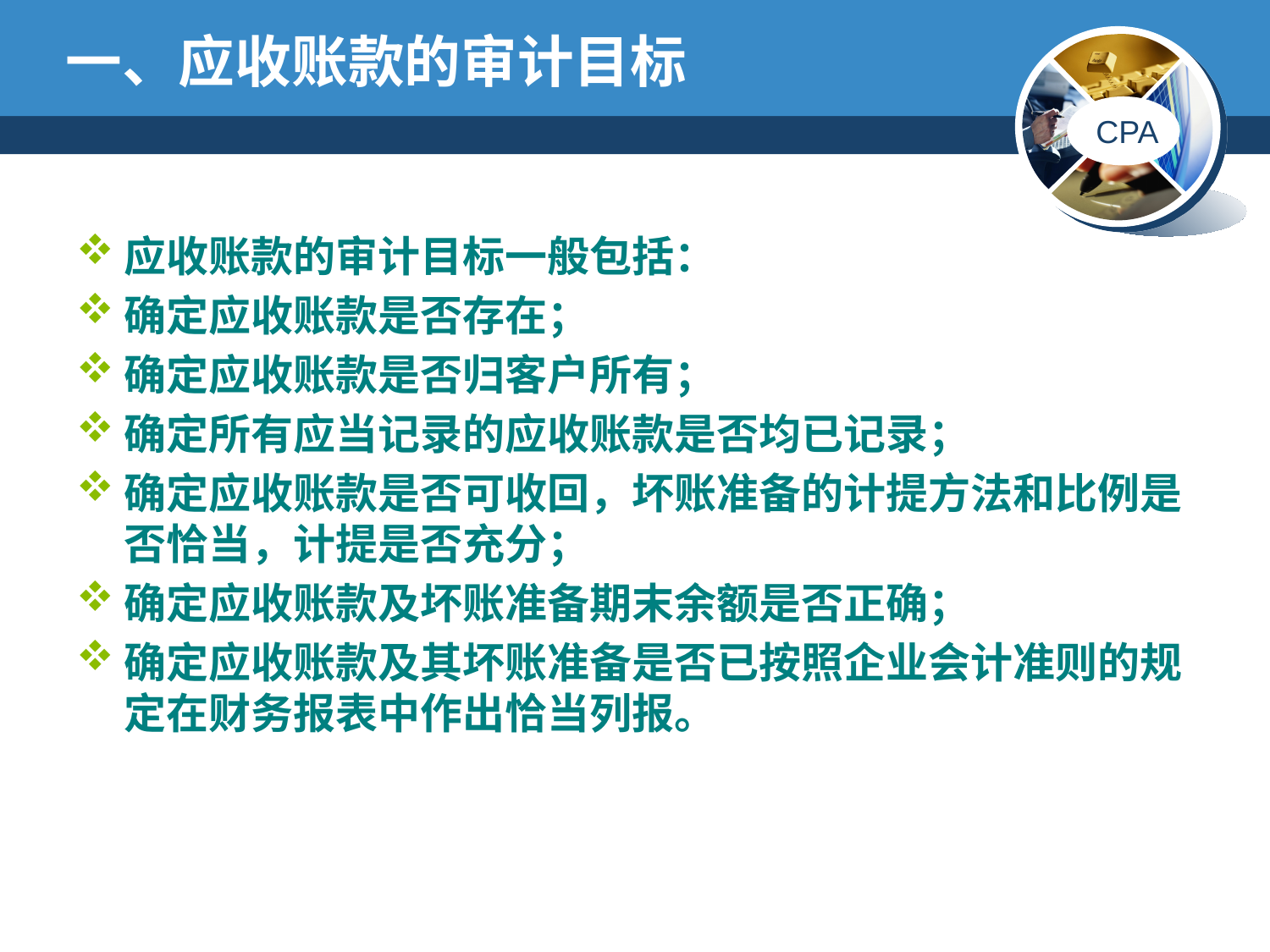

# 一、应收账款的审计目标

应收账款的审计目标一般包括：
确定应收账款是否存在；
确定应收账款是否归客户所有；
确定所有应当记录的应收账款是否均已记录；
确定应收账款是否可收回，坏账准备的计提方法和比例是否恰当，计提是否充分；
确定应收账款及坏账准备期末余额是否正确；
确定应收账款及其坏账准备是否已按照企业会计准则的规定在财务报表中作出恰当列报。